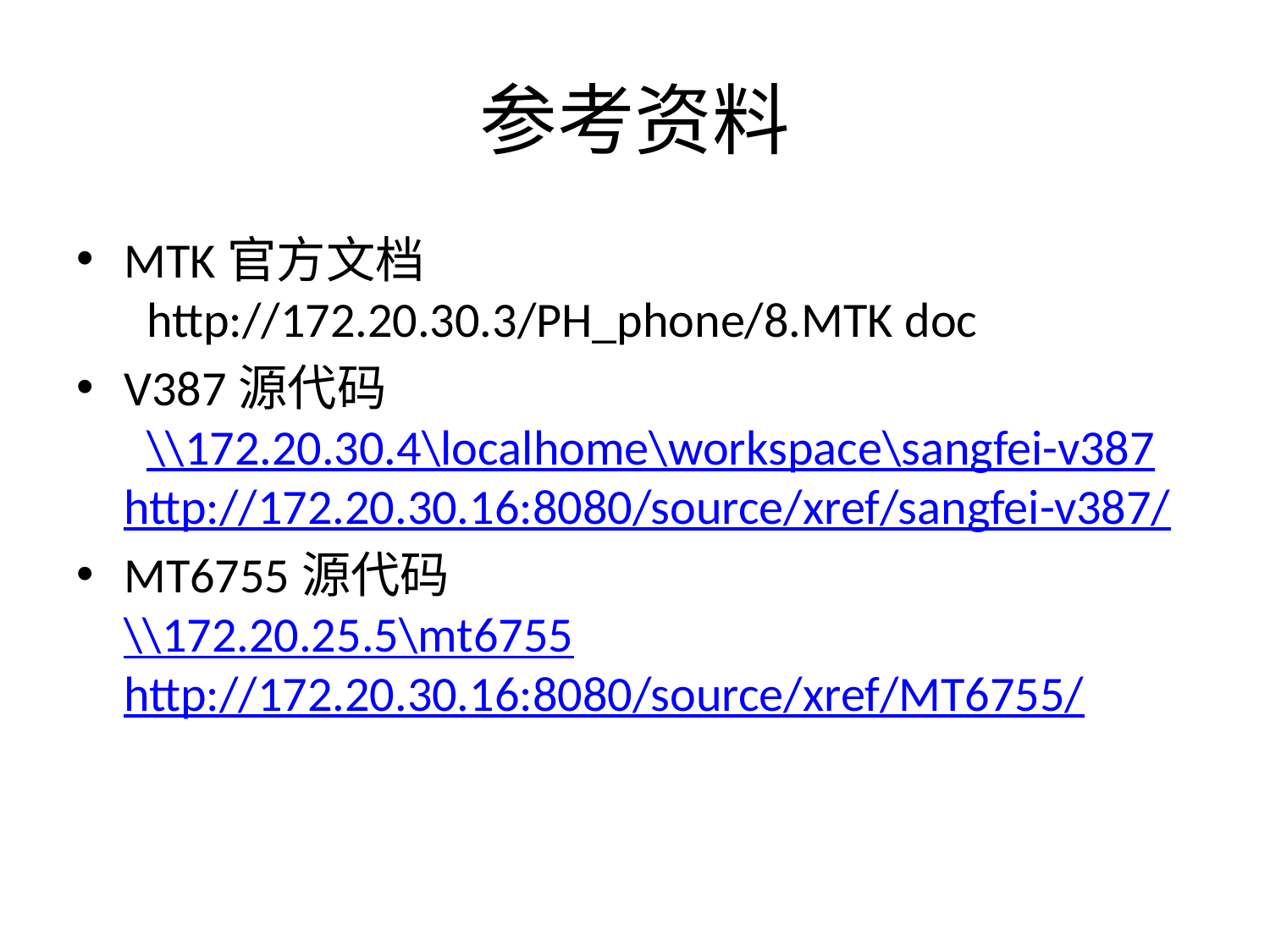

# 参考资料
MTK官方文档
 http://172.20.30.3/PH_phone/8.MTK doc
V387源代码
 \\172.20.30.4\localhome\workspace\sangfei-v387
http://172.20.30.16:8080/source/xref/sangfei-v387/
MT6755源代码
\\172.20.25.5\mt6755
http://172.20.30.16:8080/source/xref/MT6755/